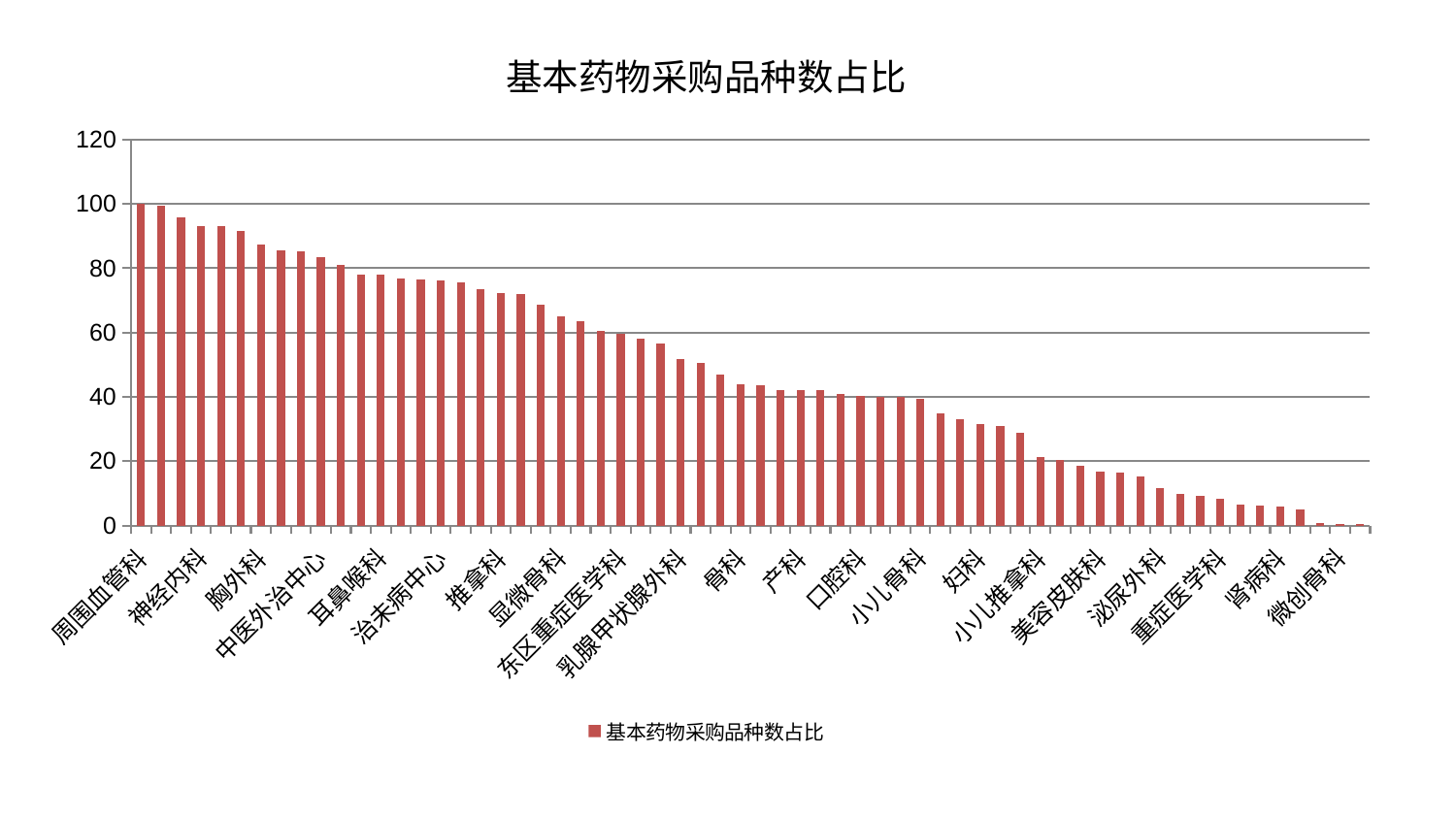

### Chart: 基本药物采购品种数占比

| Category | 基本药物采购品种数占比 |
|---|---|
| 周围血管科 | 100.0 |
| 呼吸内科 | 99.37819829009815 |
| 肝病科 | 95.78981464911222 |
| 神经内科 | 93.26463338777664 |
| 心病一科 | 93.0593784518689 |
| 脑病三科 | 91.63239513523789 |
| 胸外科 | 87.33661639770496 |
| 心血管内科 | 85.53810102460197 |
| 创伤骨科 | 85.32486460277391 |
| 中医外治中心 | 83.35070859852239 |
| 西区重症医学科 | 80.99440632012869 |
| 普通外科 | 78.10745903426253 |
| 耳鼻喉科 | 78.0213321795012 |
| 运动损伤骨科 | 76.948063627365 |
| 肾脏内科 | 76.38963509881961 |
| 治未病中心 | 76.19089242227855 |
| 血液科 | 75.4517589981789 |
| 肝胆外科 | 73.64685939103407 |
| 推拿科 | 72.17876715275298 |
| 脾胃科消化科合并 | 71.93477255234005 |
| 老年医学科 | 68.59814929668221 |
| 显微骨科 | 65.20252177093931 |
| 脾胃病科 | 63.58980746946646 |
| 妇二科 | 60.40154973583075 |
| 东区重症医学科 | 59.540607588360935 |
| 身心医学科 | 58.239517235330666 |
| 风湿病科 | 56.58511426536069 |
| 乳腺甲状腺外科 | 51.90811384542618 |
| 针灸科 | 50.425962803357535 |
| 皮肤科 | 46.874628765595475 |
| 骨科 | 43.99997169422779 |
| 脑病二科 | 43.47595350977666 |
| 男科 | 42.1460082885276 |
| 产科 | 42.07524015558453 |
| 眼科 | 42.06754913108028 |
| 康复科 | 40.91782522501442 |
| 口腔科 | 40.34380913634558 |
| 综合内科 | 40.050485443678966 |
| 儿科 | 39.887268259028225 |
| 小儿骨科 | 39.25281880433009 |
| 心病三科 | 34.82615087164215 |
| 神经外科 | 33.00203903698115 |
| 妇科 | 31.521653411810885 |
| 消化内科 | 31.047144388503877 |
| 妇科妇二科合并 | 28.811051854778533 |
| 小儿推拿科 | 21.271410216463785 |
| 肛肠科 | 20.420568177245578 |
| 关节骨科 | 18.485346877553617 |
| 美容皮肤科 | 16.779100140145392 |
| 东区肾病科 | 16.401255958975273 |
| 心病二科 | 15.151962494818198 |
| 泌尿外科 | 11.641770847538062 |
| 心病四科 | 9.744038530411956 |
| 内分泌科 | 9.07646146706832 |
| 重症医学科 | 8.331815188081135 |
| 脊柱骨科 | 6.440251373595863 |
| 肿瘤内科 | 6.20859228500397 |
| 肾病科 | 5.761111239501496 |
| 中医经典科 | 4.975412582195795 |
| 脑病一科 | 0.7477539410482759 |
| 微创骨科 | 0.40726145185256685 |
| 医院 | 0.31248480979048265 |
240